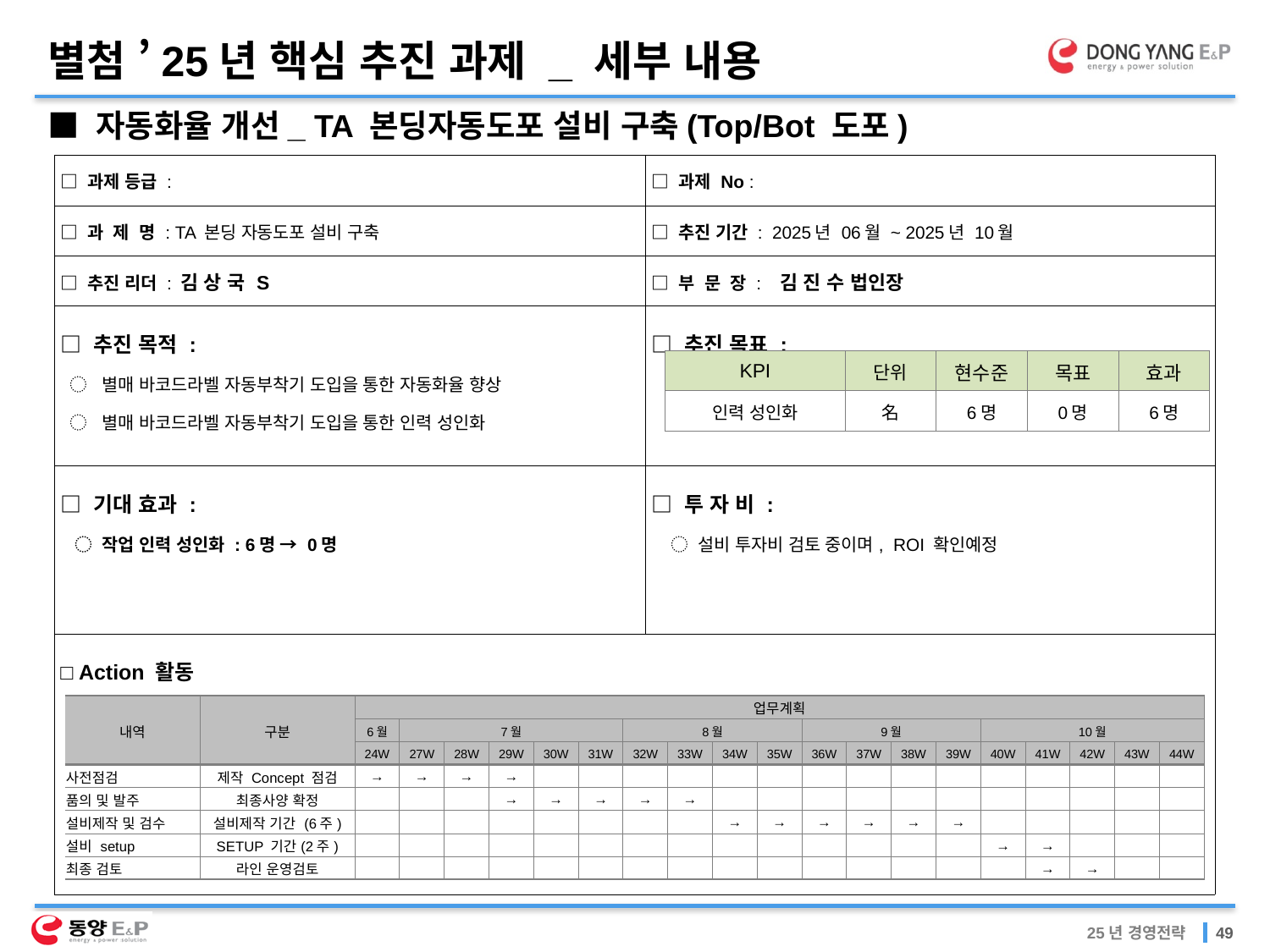

별첨 ’25년 핵심 추진 과제 _ 세부 내용
■ 자동화율 개선_ TA 본딩자동도포 설비 구축(Top/Bot 도포)
| □ 과제 등급 : | □ 과제 No : |
| --- | --- |
| □ 과 제 명 : TA 본딩 자동도포 설비 구축 | □ 추진 기간 : 2025년 06월 ~ 2025년 10월 |
| □ 추진 리더 : 김 상 국 S | □ 부 문 장 : 김 진 수 법인장 |
| □ 추진 목적 : ◌ 별매 바코드라벨 자동부착기 도입을 통한 자동화율 향상 ◌ 별매 바코드라벨 자동부착기 도입을 통한 인력 성인화 | □ 추진 목표 : |
| □ 기대 효과 : ◌ 작업 인력 성인화 : 6명 → 0명 | □ 투 자 비 : ◌ 설비 투자비 검토 중이며, ROI 확인예정 |
| □ Action 활동 |  |
| KPI | 단위 | 현수준 | 목표 | 효과 |
| --- | --- | --- | --- | --- |
| 인력 성인화 | 名 | 6명 | 0명 | 6명 |
| 내역 | 구분 | 업무계획 |  |  |  |  |  |  |  |  |  |  |  |  |  |  |  |  |  |  |
| --- | --- | --- | --- | --- | --- | --- | --- | --- | --- | --- | --- | --- | --- | --- | --- | --- | --- | --- | --- | --- |
|  |  | 6월 | 7월 |  |  |  |  | 8월 |  |  |  | 9월 |  |  |  | 10월 |  |  |  |  |
|  |  | 24W | 27W | 28W | 29W | 30W | 31W | 32W | 33W | 34W | 35W | 36W | 37W | 38W | 39W | 40W | 41W | 42W | 43W | 44W |
| 사전점검 | 제작 Concept 점검 | → | → | → | → |  |  |  |  |  |  |  |  |  |  |  |  |  |  |  |
| 품의 및 발주 | 최종사양 확정 |  |  |  | → | → | → | → | → |  |  |  |  |  |  |  |  |  |  |  |
| 설비제작 및 검수 | 설비제작 기간 (6주) |  |  |  |  |  |  |  |  | → | → | → | → | → | → |  |  |  |  |  |
| 설비 setup | SETUP 기간(2주) |  |  |  |  |  |  |  |  |  |  |  |  |  |  | → | → |  |  |  |
| 최종 검토 | 라인 운영검토 |  |  |  |  |  |  |  |  |  |  |  |  |  |  |  | → | → |  |  |